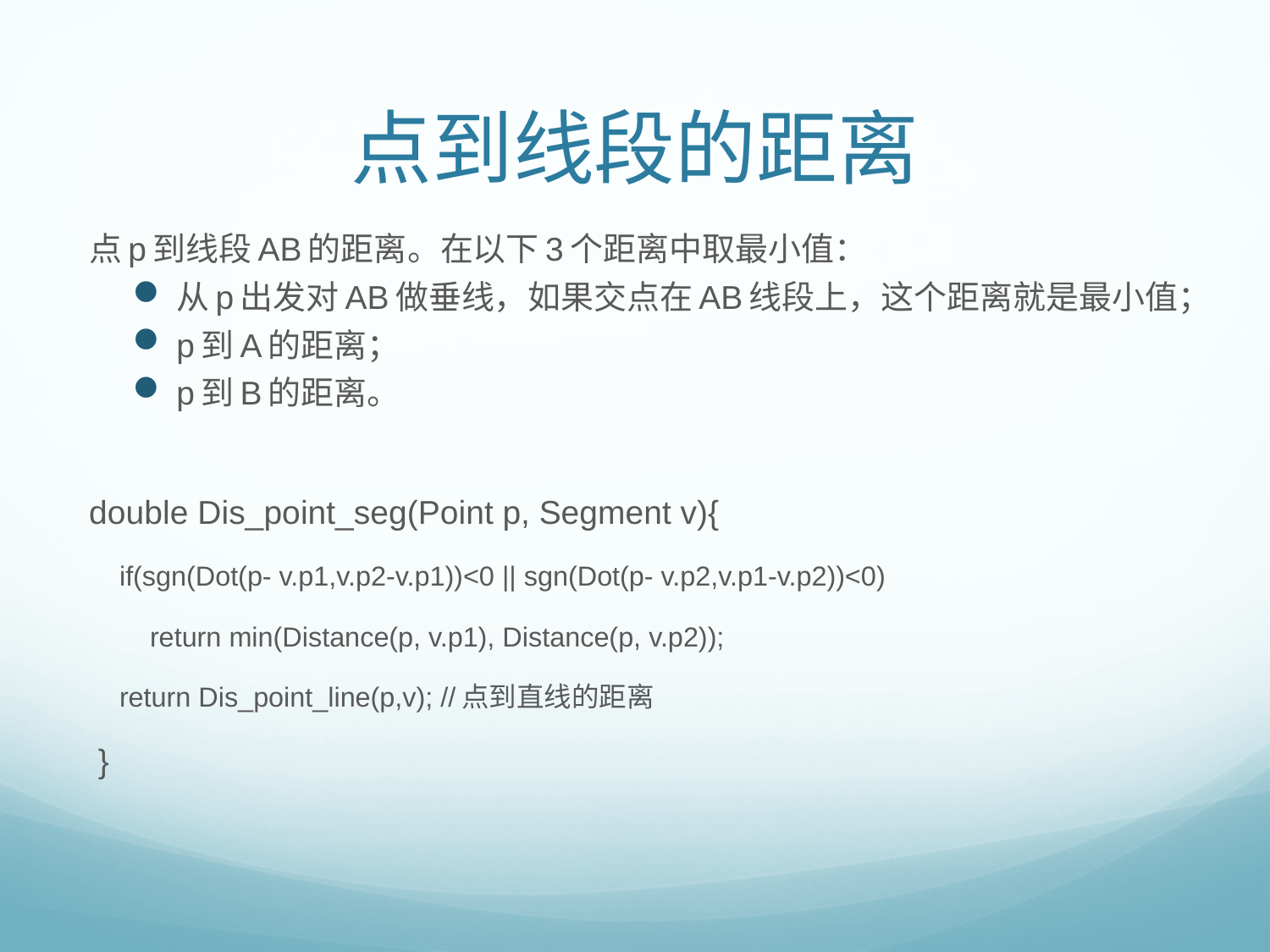

# 点到线段的距离
点p到线段AB的距离。在以下3个距离中取最小值：
从p出发对AB做垂线，如果交点在AB线段上，这个距离就是最小值；
p到A的距离；
p到B的距离。

double Dis_point_seg(Point p, Segment v){
    if(sgn(Dot(p- v.p1,v.p2-v.p1))<0 || sgn(Dot(p- v.p2,v.p1-v.p2))<0)
        return min(Distance(p, v.p1), Distance(p, v.p2));
    return Dis_point_line(p,v); //点到直线的距离
 }